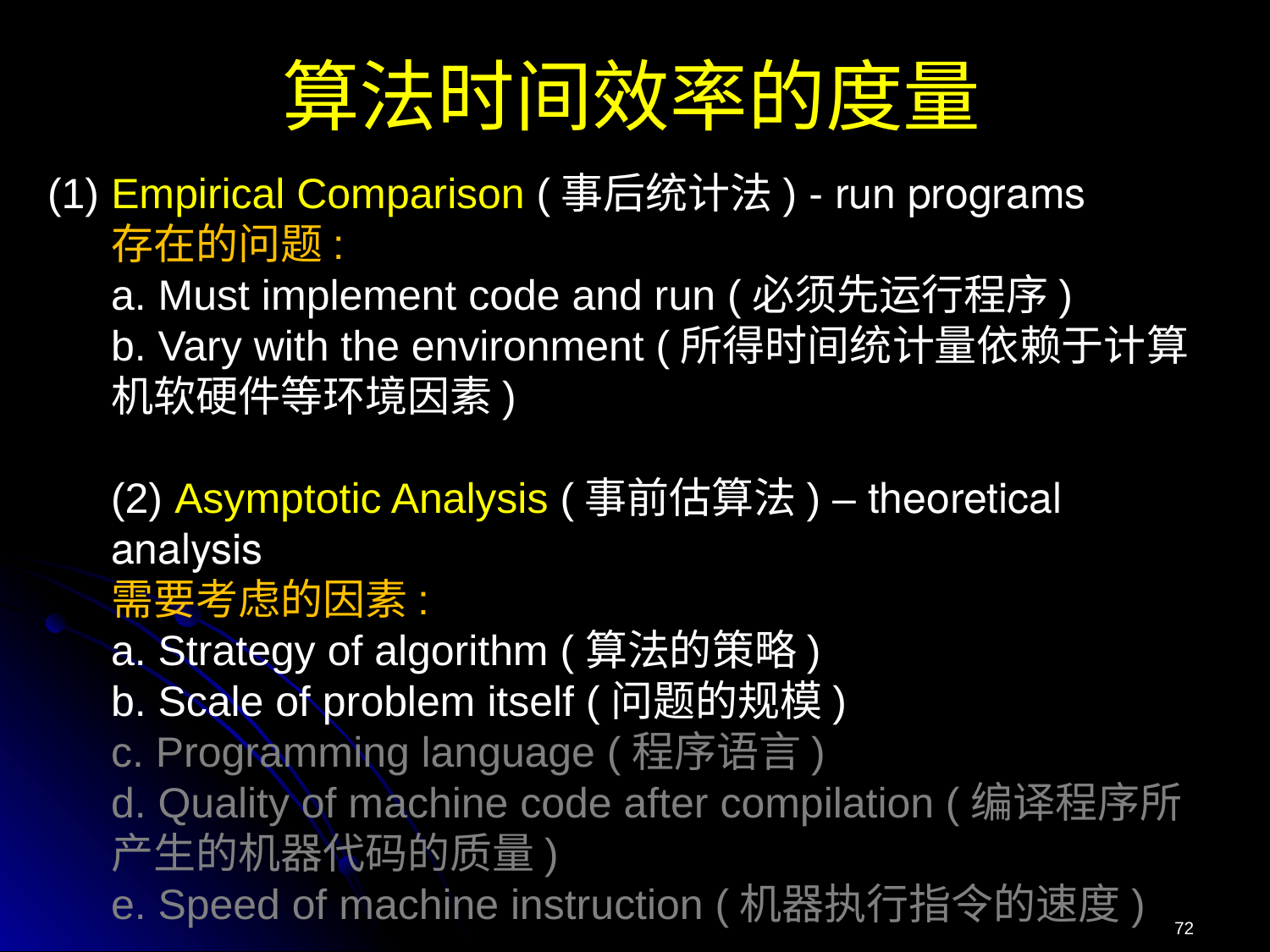

# 算法时间效率的度量
(1) Empirical Comparison (事后统计法) - run programs
存在的问题:
a. Must implement code and run (必须先运行程序)
b. Vary with the environment (所得时间统计量依赖于计算机软硬件等环境因素)

(2) Asymptotic Analysis (事前估算法) – theoretical analysis
需要考虑的因素:
a. Strategy of algorithm (算法的策略)
b. Scale of problem itself (问题的规模)
c. Programming language (程序语言)
d. Quality of machine code after compilation (编译程序所产生的机器代码的质量)
e. Speed of machine instruction (机器执行指令的速度)

72